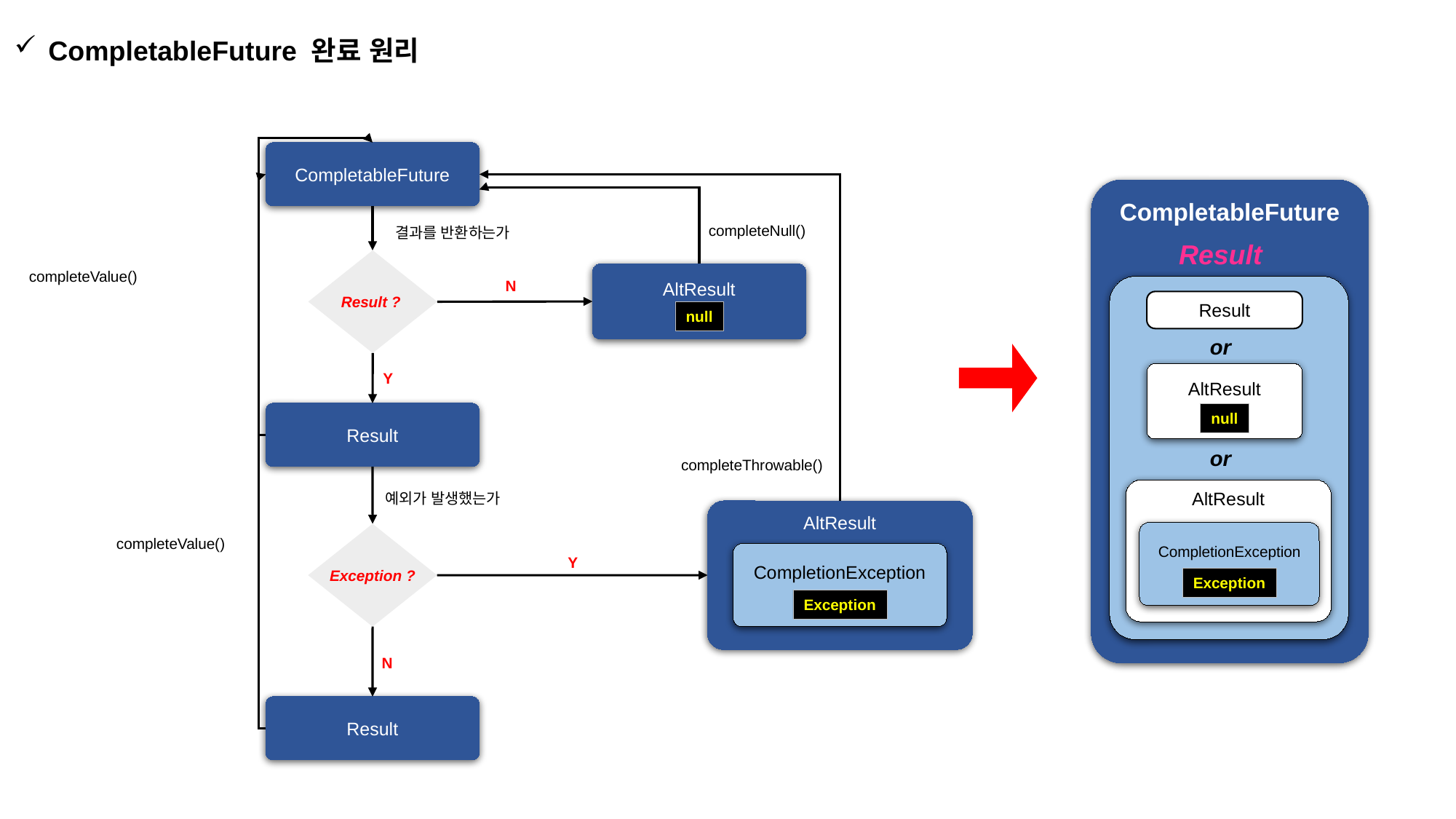

CompletableFuture 완료 원리
CompletableFuture
CompletableFuture

completeNull()
결과를 반환하는가
Result

Result ?
completeValue()
AltResult

N

Result
null
or

Y
AltResult

Result
null
or
completeThrowable()
AltResult

예외가 발생했는가
AltResult

CompletionException

Exception ?
completeValue()
CompletionException

Y
Exception
Exception
N
Result